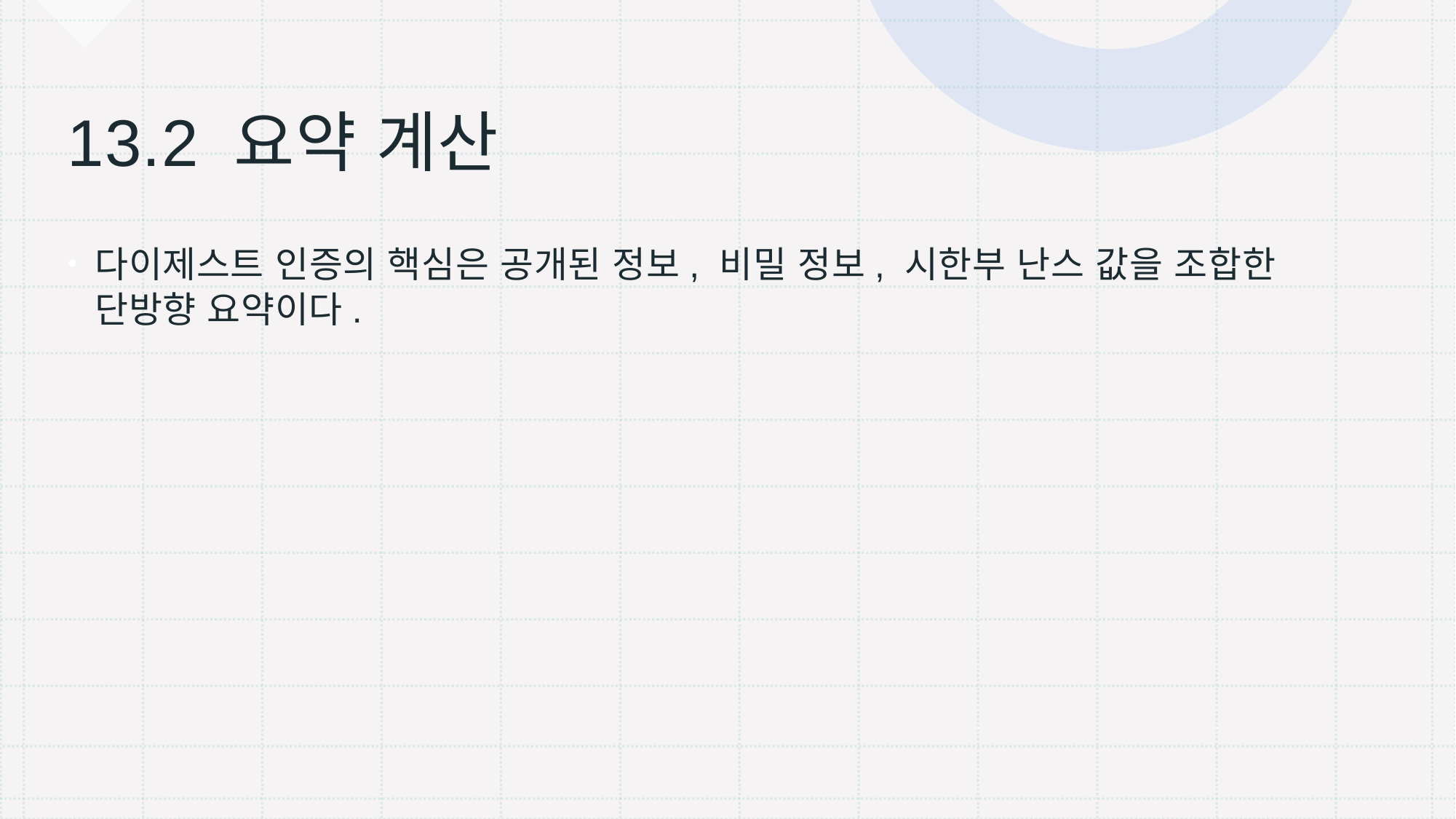

# 13.2 요약 계산
다이제스트 인증의 핵심은 공개된 정보, 비밀 정보, 시한부 난스 값을 조합한 단방향 요약이다.